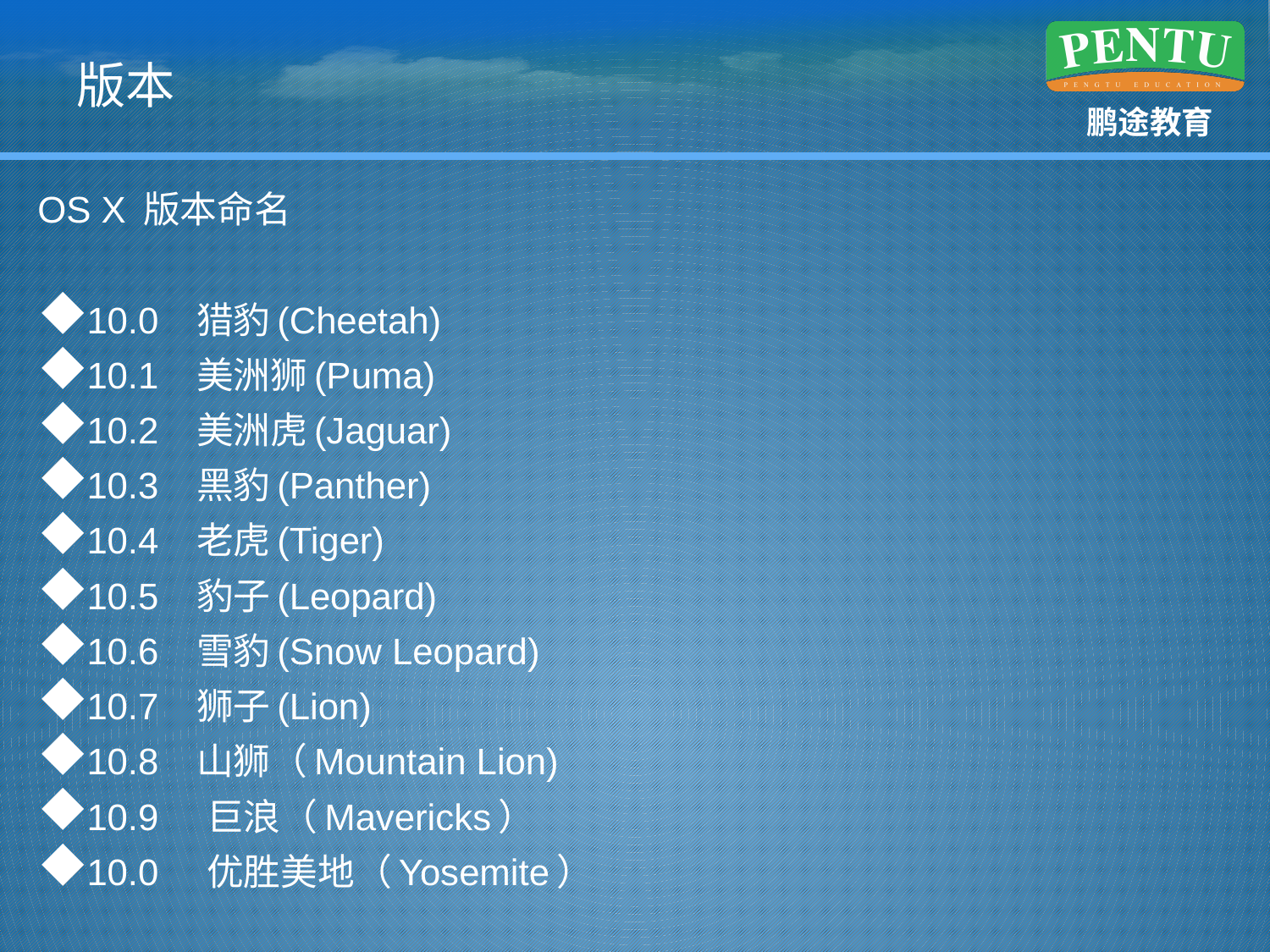

# 版本
OS X 版本命名

10.0   猎豹(Cheetah)
10.1   美洲狮(Puma)
10.2   美洲虎(Jaguar)
10.3   黑豹(Panther)
10.4   老虎(Tiger)
10.5   豹子(Leopard)
10.6   雪豹(Snow Leopard)
10.7   狮子(Lion)
10.8   山狮（Mountain Lion)
10.9    巨浪（Mavericks）
10.0    优胜美地（Yosemite）